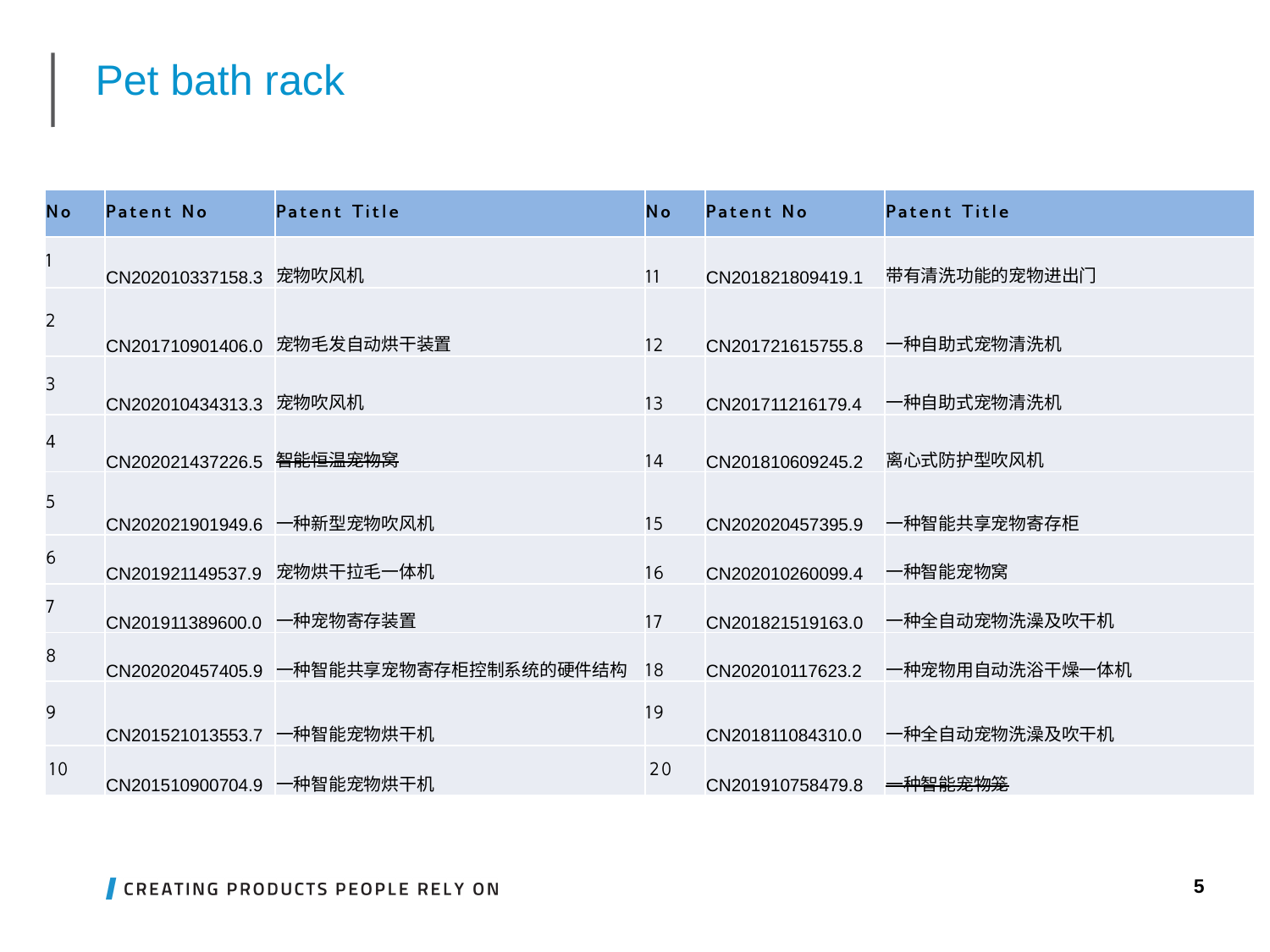

Pet bath rack
| No | Patent No | Patent Title | No | Patent No | Patent Title |
| --- | --- | --- | --- | --- | --- |
| 1 | CN202010337158.3 | 宠物吹风机 | 11 | CN201821809419.1 | 带有清洗功能的宠物进出门 |
| 2 | CN201710901406.0 | 宠物毛发自动烘干装置 | 12 | CN201721615755.8 | 一种自助式宠物清洗机 |
| 3 | CN202010434313.3 | 宠物吹风机 | 13 | CN201711216179.4 | 一种自助式宠物清洗机 |
| 4 | CN202021437226.5 | 智能恒温宠物窝 | 14 | CN201810609245.2 | 离心式防护型吹风机 |
| 5 | CN202021901949.6 | 一种新型宠物吹风机 | 15 | CN202020457395.9 | 一种智能共享宠物寄存柜 |
| 6 | CN201921149537.9 | 宠物烘干拉毛一体机 | 16 | CN202010260099.4 | 一种智能宠物窝 |
| 7 | CN201911389600.0 | 一种宠物寄存装置 | 17 | CN201821519163.0 | 一种全自动宠物洗澡及吹干机 |
| 8 | CN202020457405.9 | 一种智能共享宠物寄存柜控制系统的硬件结构 | 18 | CN202010117623.2 | 一种宠物用自动洗浴干燥一体机 |
| 9 | CN201521013553.7 | 一种智能宠物烘干机 | 19 | CN201811084310.0 | 一种全自动宠物洗澡及吹干机 |
| 10 | CN201510900704.9 | 一种智能宠物烘干机 | 20 | CN201910758479.8 | 一种智能宠物笼 |
5